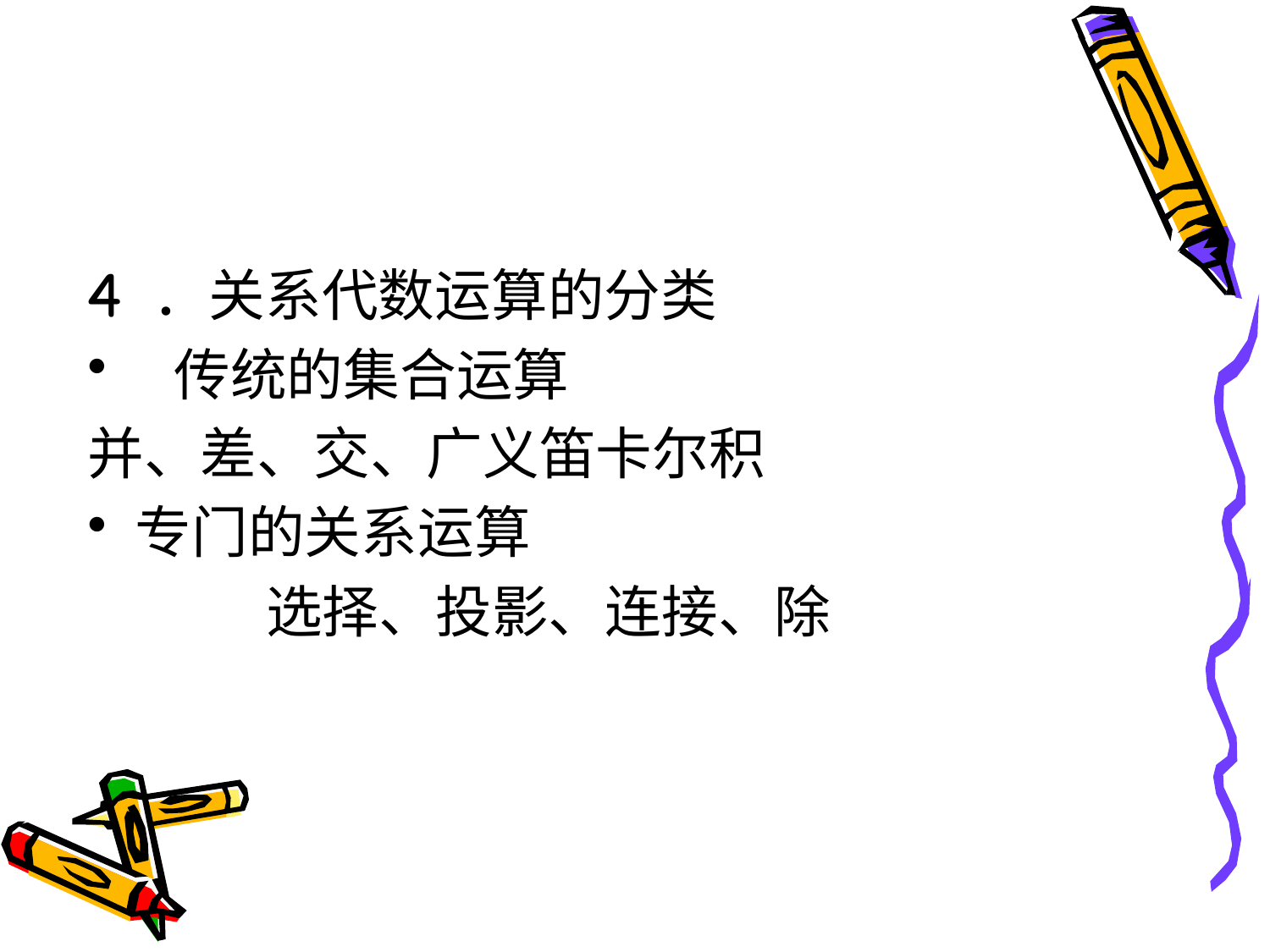

#
4 ．关系代数运算的分类
  传统的集合运算
并、差、交、广义笛卡尔积
专门的关系运算
             选择、投影、连接、除